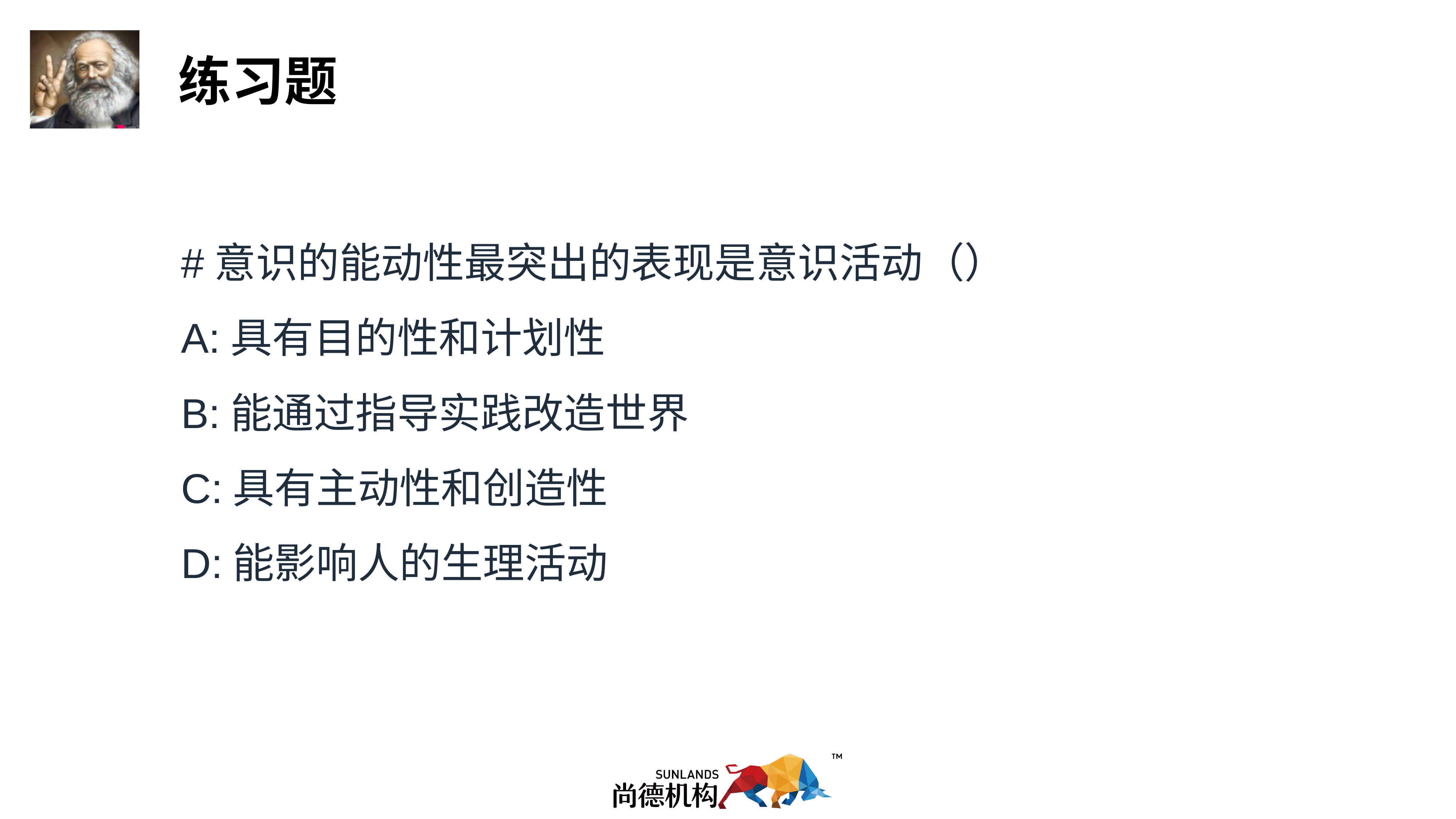

#意识的能动性最突出的表现是意识活动（）
A:具有目的性和计划性
B:能通过指导实践改造世界
C:具有主动性和创造性
D:能影响人的生理活动